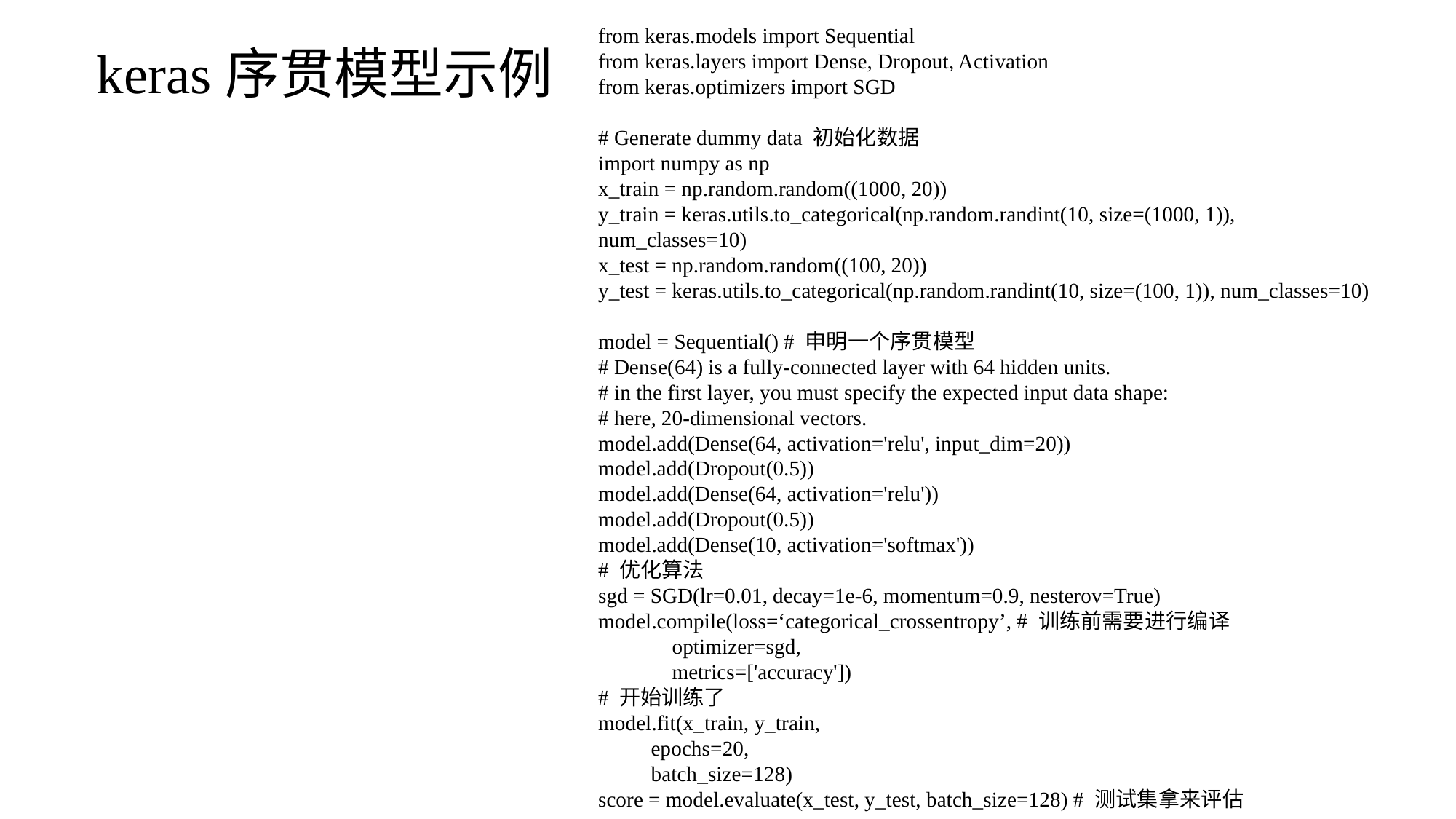

from keras.models import Sequential
from keras.layers import Dense, Dropout, Activation
from keras.optimizers import SGD

# Generate dummy data 初始化数据
import numpy as np
x_train = np.random.random((1000, 20))
y_train = keras.utils.to_categorical(np.random.randint(10, size=(1000, 1)), num_classes=10)
x_test = np.random.random((100, 20))
y_test = keras.utils.to_categorical(np.random.randint(10, size=(100, 1)), num_classes=10)

model = Sequential() # 申明一个序贯模型
# Dense(64) is a fully-connected layer with 64 hidden units.
# in the first layer, you must specify the expected input data shape:
# here, 20-dimensional vectors.
model.add(Dense(64, activation='relu', input_dim=20))
model.add(Dropout(0.5))
model.add(Dense(64, activation='relu'))
model.add(Dropout(0.5))
model.add(Dense(10, activation='softmax'))
# 优化算法
sgd = SGD(lr=0.01, decay=1e-6, momentum=0.9, nesterov=True)
model.compile(loss=‘categorical_crossentropy’, # 训练前需要进行编译
              optimizer=sgd,
              metrics=['accuracy'])
# 开始训练了
model.fit(x_train, y_train,
          epochs=20,
          batch_size=128)
score = model.evaluate(x_test, y_test, batch_size=128) # 测试集拿来评估
keras序贯模型示例